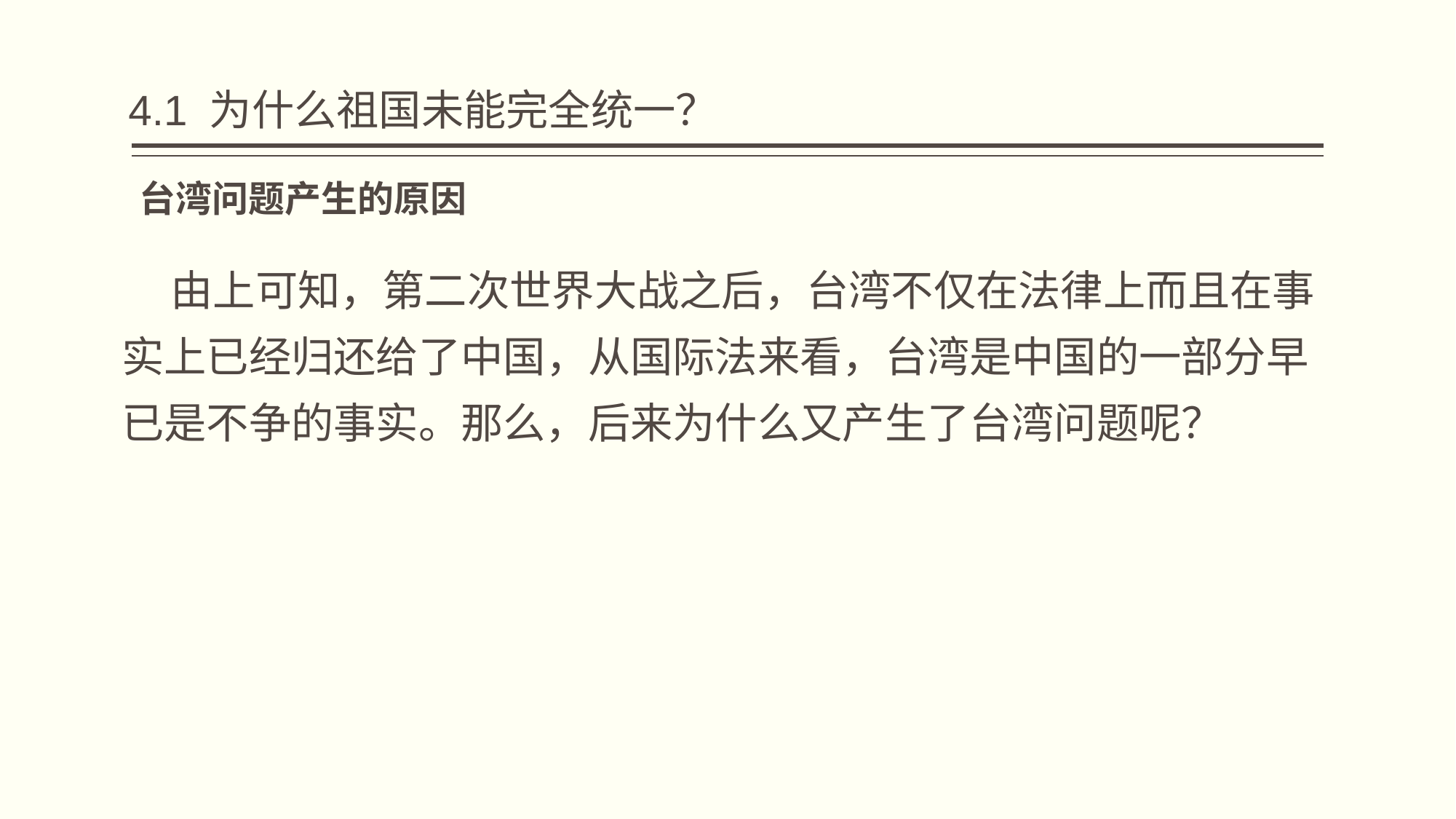

4.1 为什么祖国未能完全统一？
台湾问题产生的原因
    由上可知，第二次世界大战之后，台湾不仅在法律上而且在事实上已经归还给了中国，从国际法来看，台湾是中国的一部分早已是不争的事实。那么，后来为什么又产生了台湾问题呢？